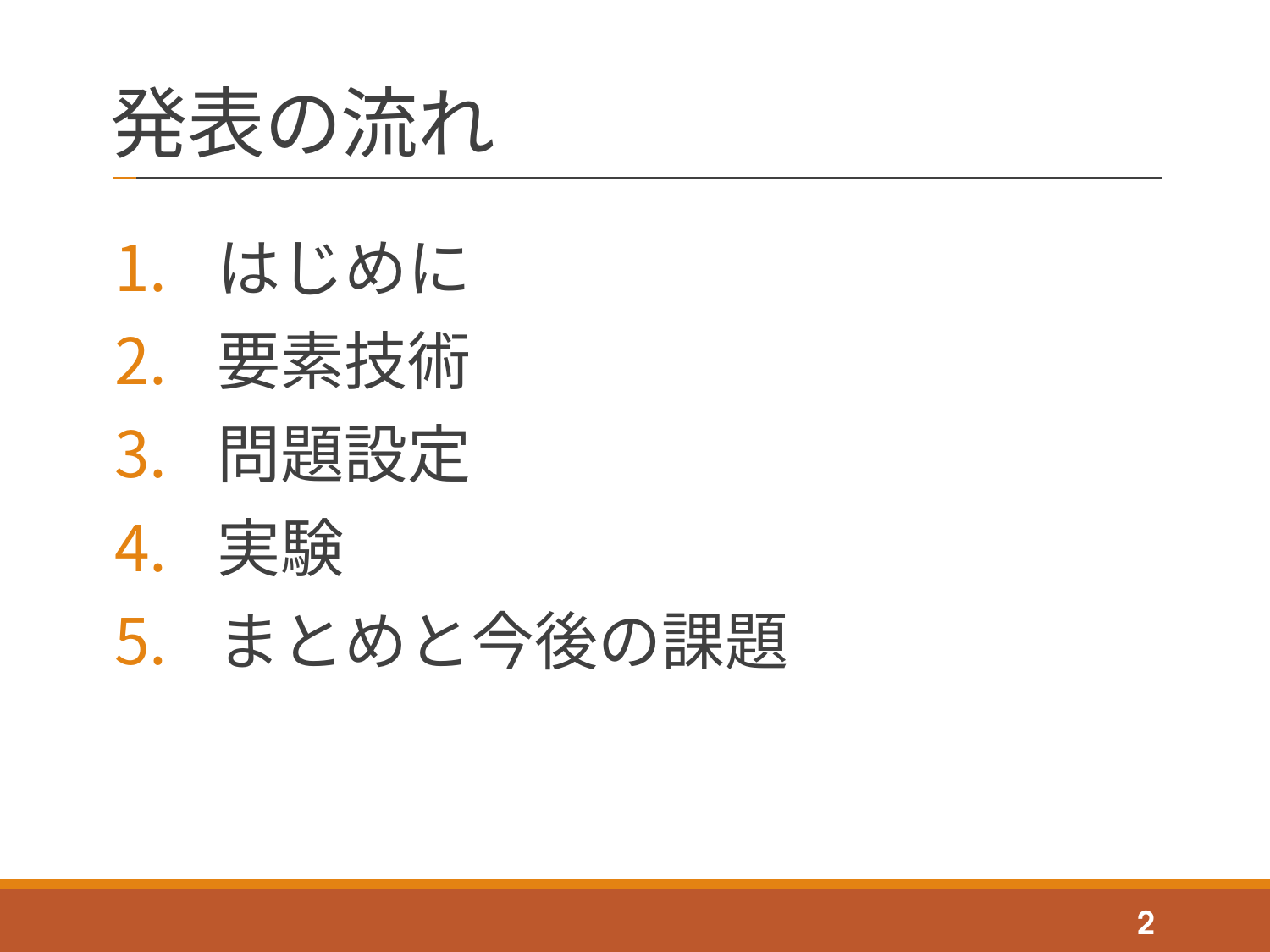

# 発表の流れ
はじめに
要素技術
問題設定
実験
まとめと今後の課題
2